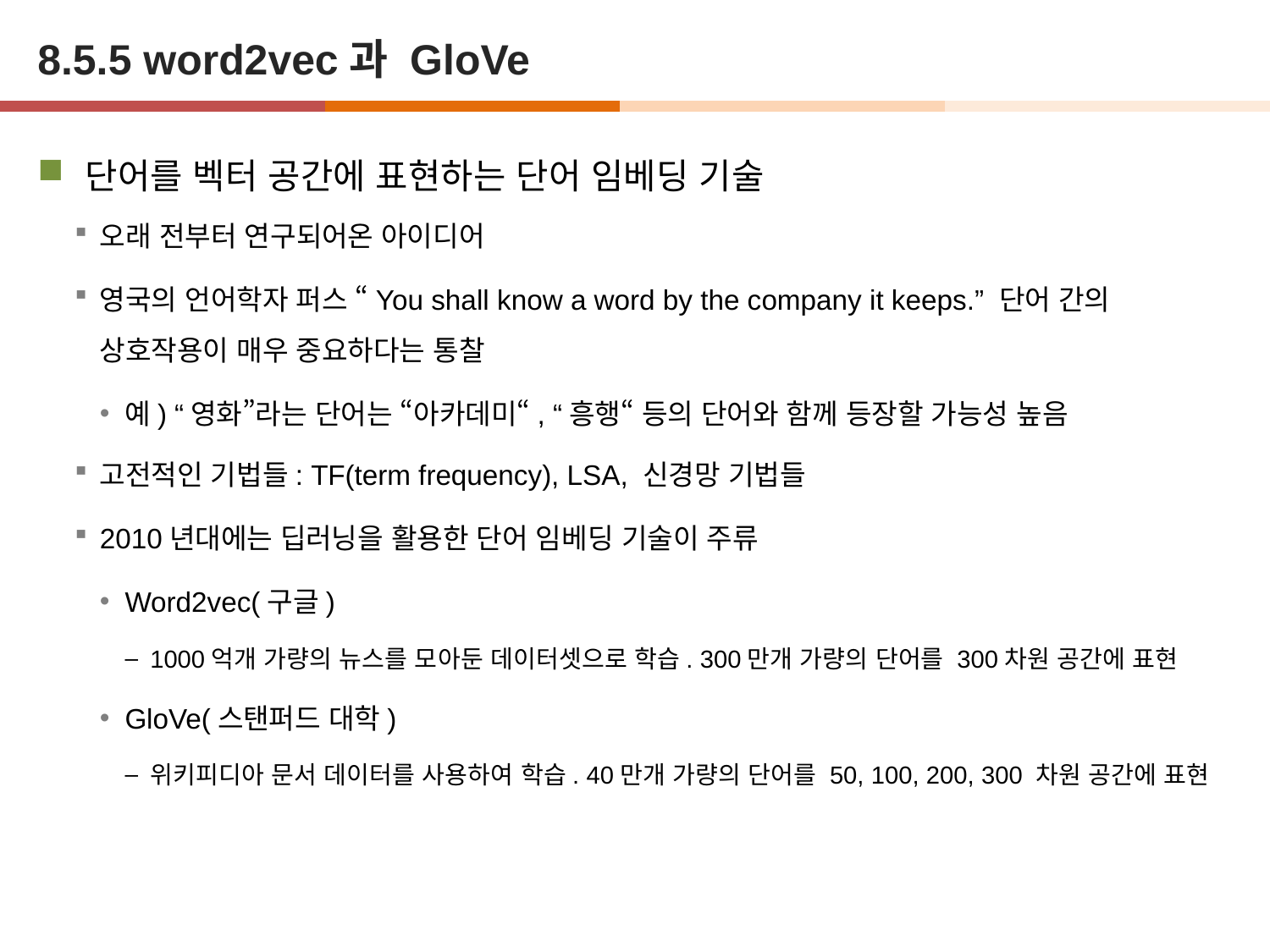

# 8.5.5 word2vec과 GloVe
단어를 벡터 공간에 표현하는 단어 임베딩 기술
오래 전부터 연구되어온 아이디어
영국의 언어학자 퍼스 “You shall know a word by the company it keeps.” 단어 간의 상호작용이 매우 중요하다는 통찰
예) “영화”라는 단어는 “아카데미“, “흥행“ 등의 단어와 함께 등장할 가능성 높음
고전적인 기법들: TF(term frequency), LSA, 신경망 기법들
2010년대에는 딥러닝을 활용한 단어 임베딩 기술이 주류
Word2vec(구글)
1000억개 가량의 뉴스를 모아둔 데이터셋으로 학습. 300만개 가량의 단어를 300차원 공간에 표현
GloVe(스탠퍼드 대학)
위키피디아 문서 데이터를 사용하여 학습. 40만개 가량의 단어를 50, 100, 200, 300 차원 공간에 표현